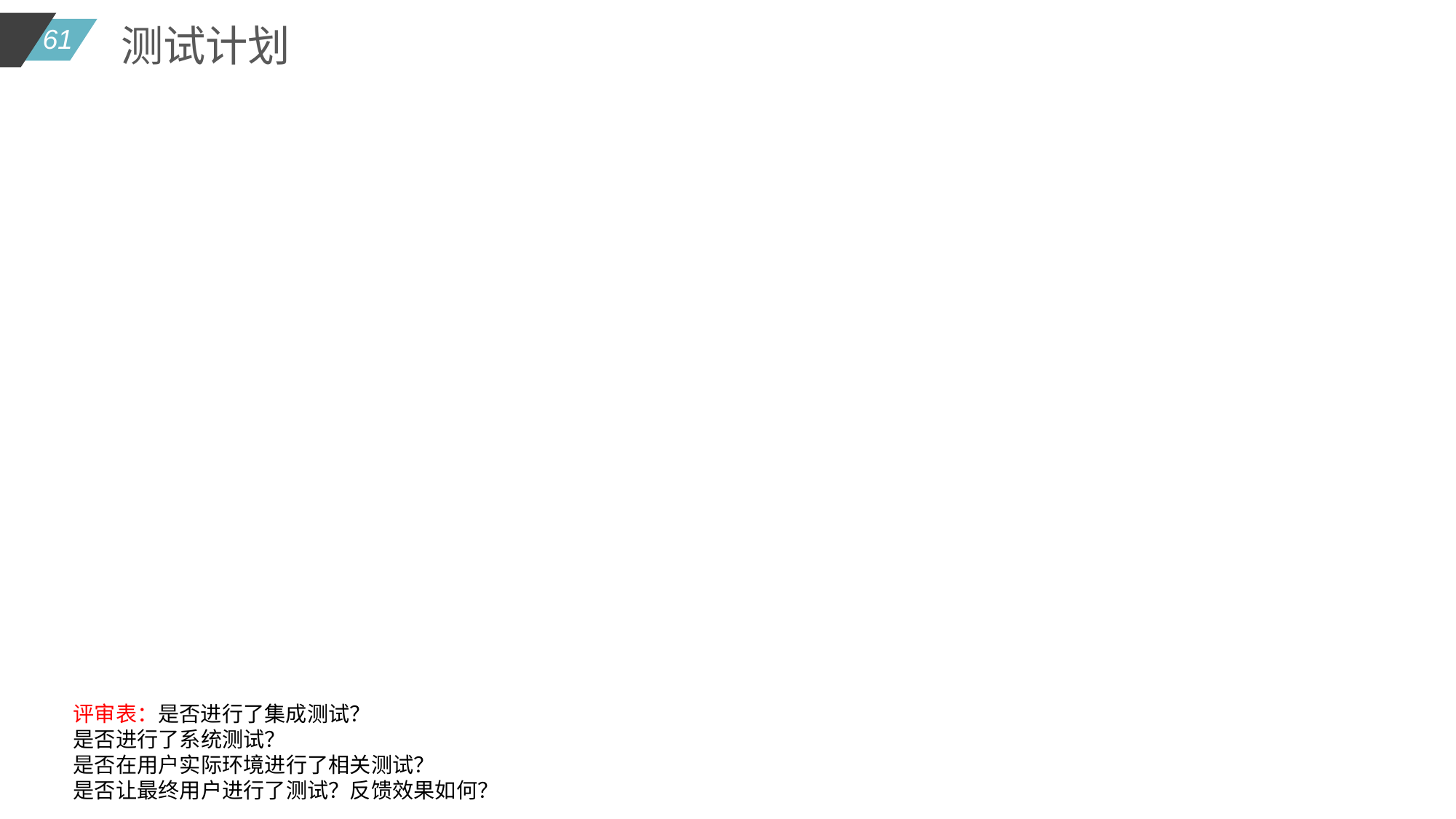

测试计划
评审表：是否进行了集成测试？
是否进行了系统测试？
是否在用户实际环境进行了相关测试？
是否让最终用户进行了测试？反馈效果如何？